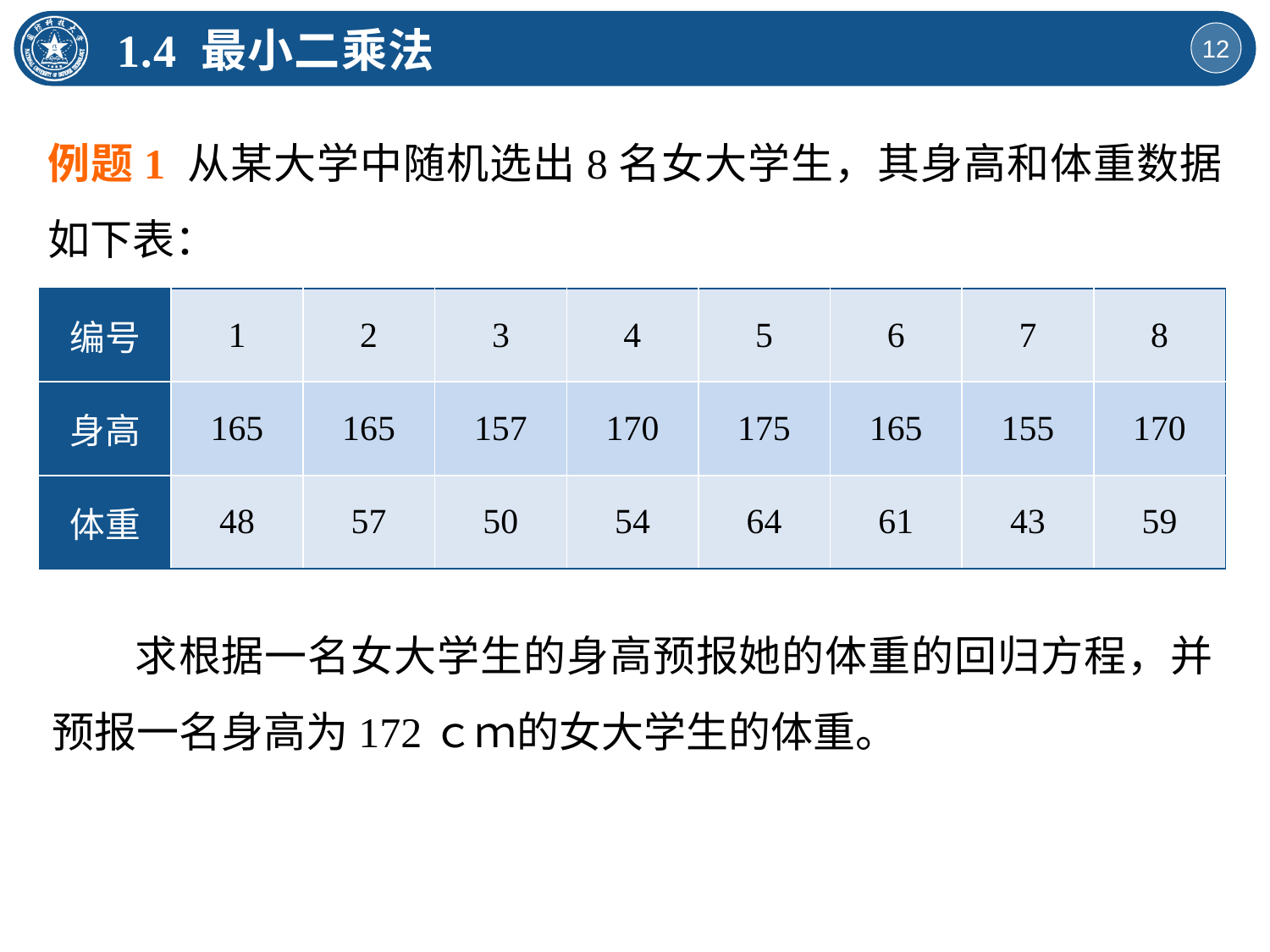

1.4 最小二乘法
例题1 从某大学中随机选出8名女大学生，其身高和体重数据如下表：
| 编号 | 1 | 2 | 3 | 4 | 5 | 6 | 7 | 8 |
| --- | --- | --- | --- | --- | --- | --- | --- | --- |
| 身高 | 165 | 165 | 157 | 170 | 175 | 165 | 155 | 170 |
| 体重 | 48 | 57 | 50 | 54 | 64 | 61 | 43 | 59 |
       求根据一名女大学生的身高预报她的体重的回归方程，并预报一名身高为172ｃｍ的女大学生的体重。